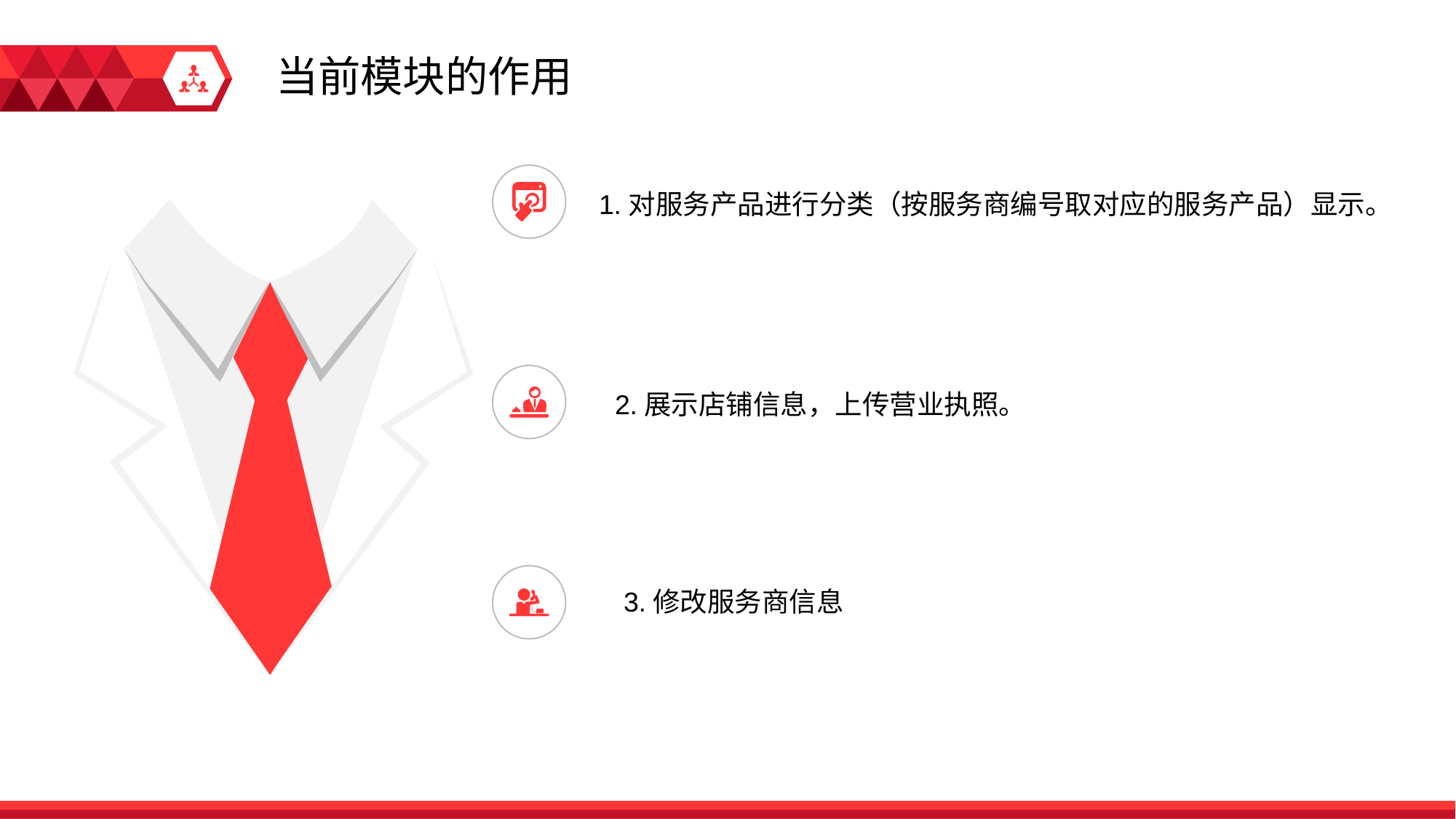

当前模块的作用

1.对服务产品进行分类（按服务商编号取对应的服务产品）显示。
 2.展示店铺信息，上传营业执照。
3.修改服务商信息